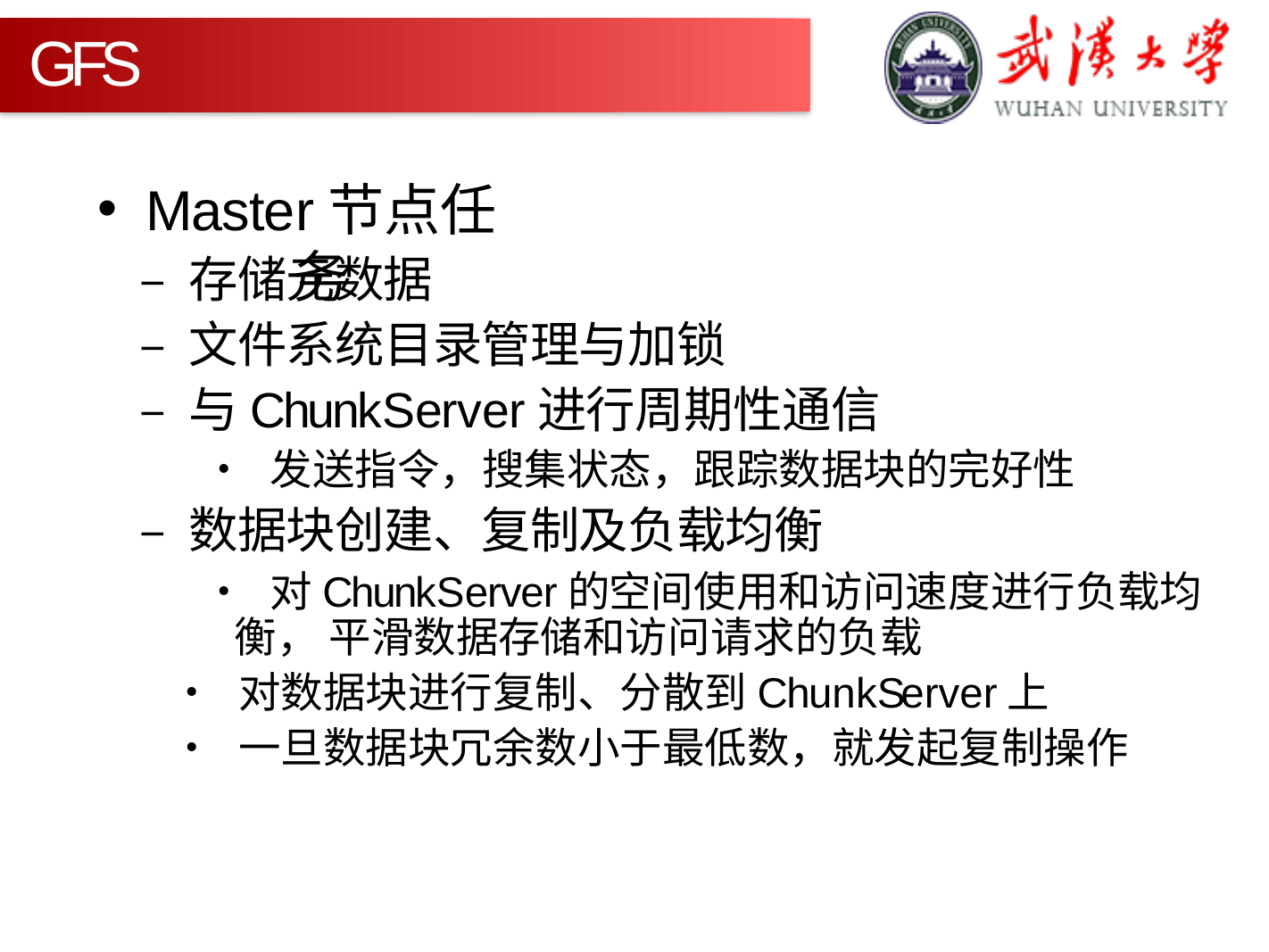

GFS
Master节点任务
– 存储元数据
– 文件系统目录管理与加锁
– 与ChunkServer进行周期性通信
• 发送指令，搜集状态，跟踪数据块的完好性
– 数据块创建、复制及负载均衡

• 对ChunkServer的空间使用和访问速度进行负载均衡， 平滑数据存储和访问请求的负载
• 对数据块进行复制、分散到ChunkServer上
• 一旦数据块冗余数小于最低数，就发起复制操作